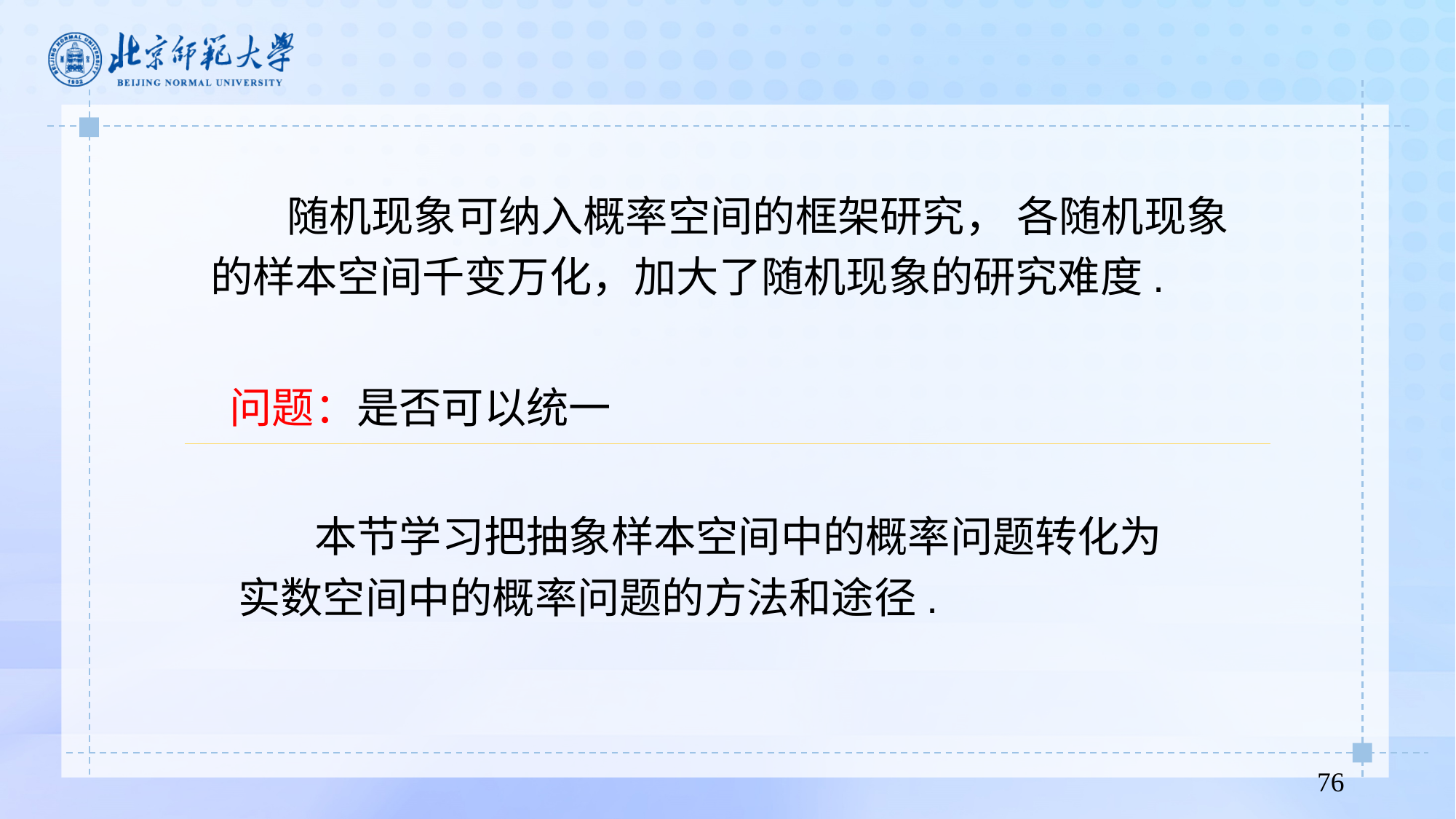

随机现象可纳入概率空间的框架研究， 各随机现象的样本空间千变万化，加大了随机现象的研究难度.
问题：是否可以统一
       本节学习把抽象样本空间中的概率问题转化为实数空间中的概率问题的方法和途径.
76